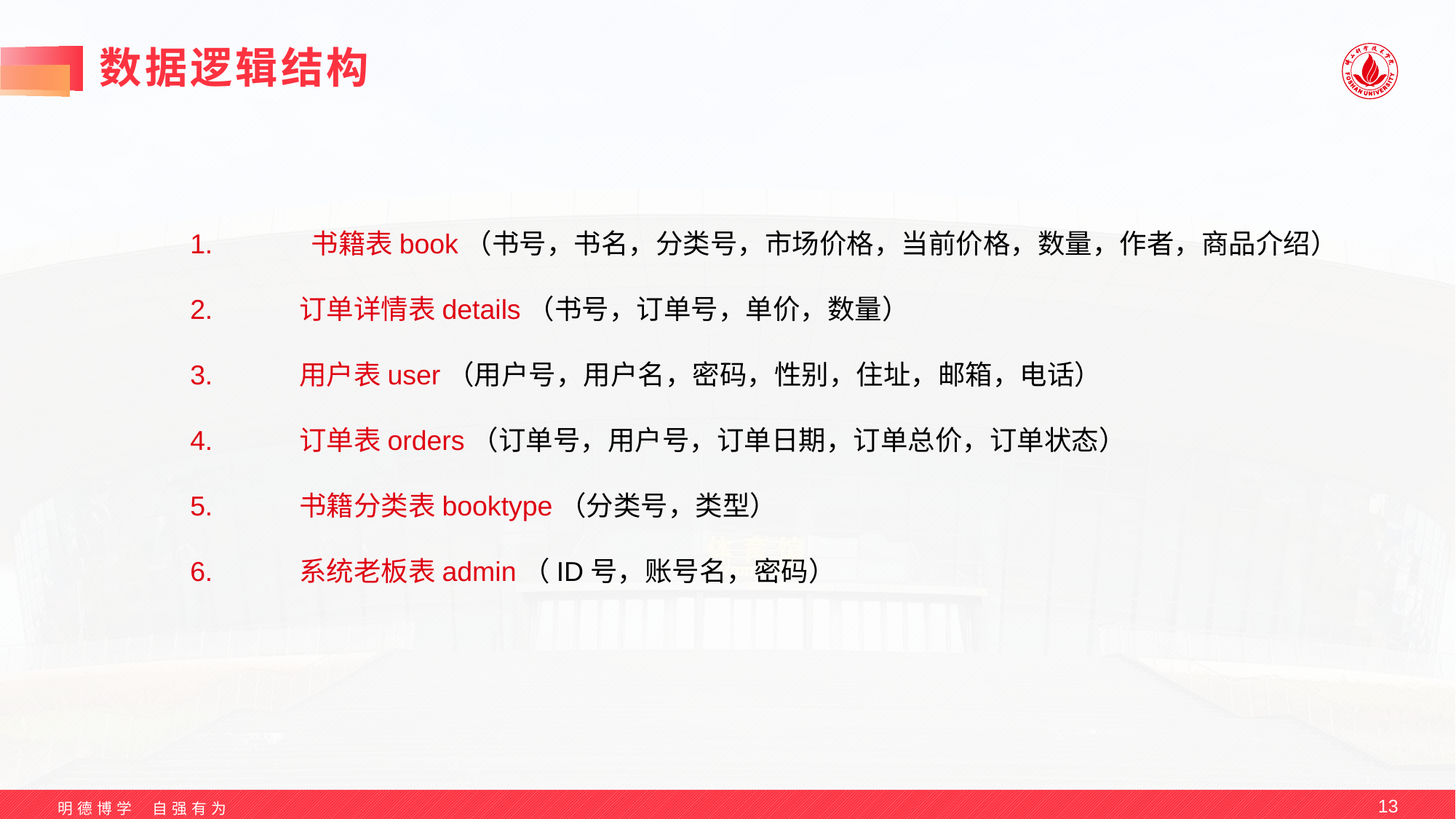

# 数据逻辑结构
1.            书籍表book（书号，书名，分类号，市场价格，当前价格，数量，作者，商品介绍）

2.	订单详情表details（书号，订单号，单价，数量）

3.	用户表user（用户号，用户名，密码，性别，住址，邮箱，电话）

4.	订单表orders（订单号，用户号，订单日期，订单总价，订单状态）

5.	书籍分类表booktype（分类号，类型）

6.	系统老板表admin（ID号，账号名，密码）

13